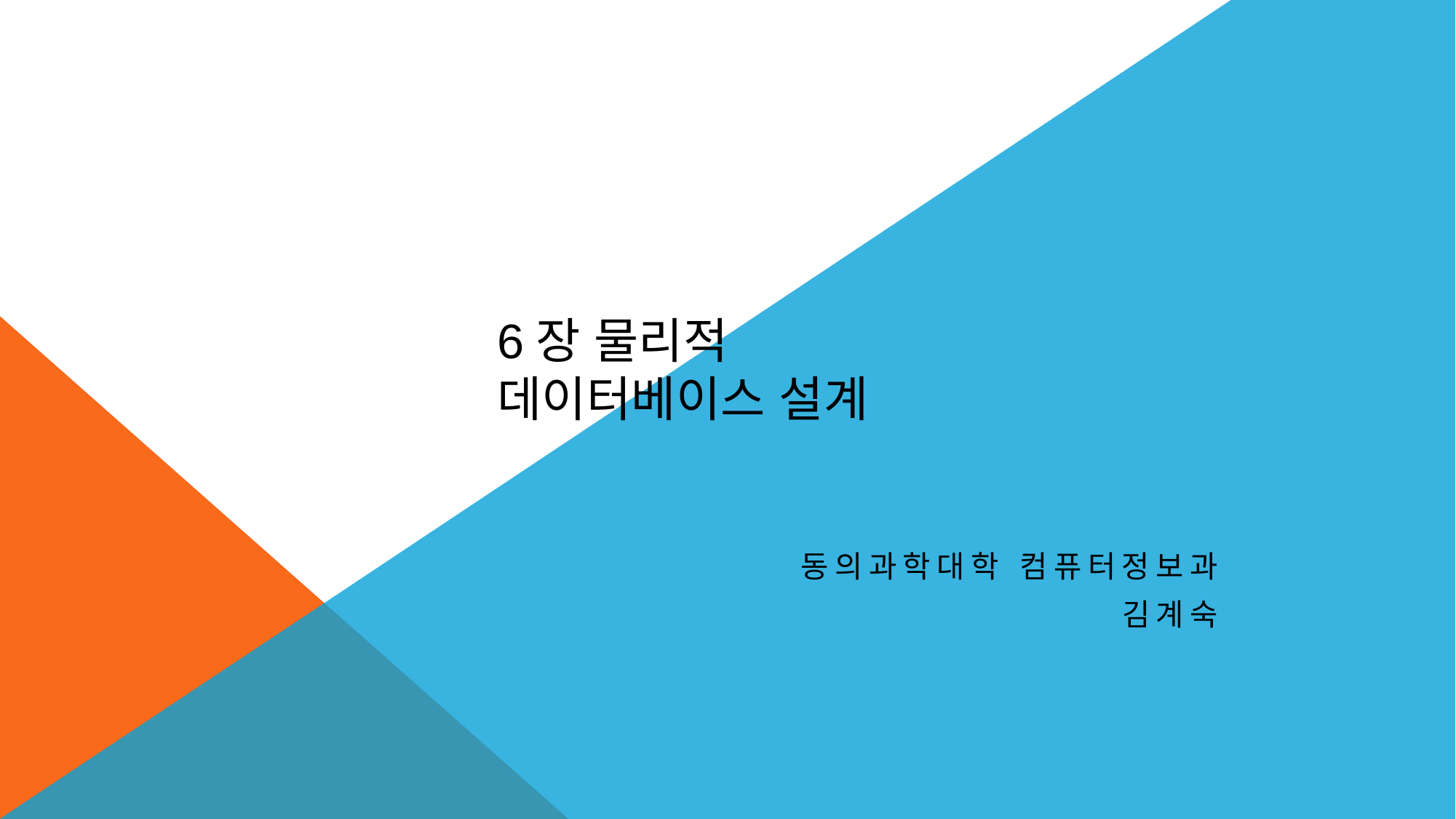

# 6장 물리적 데이터베이스 설계
동의과학대학 컴퓨터정보과
김계숙